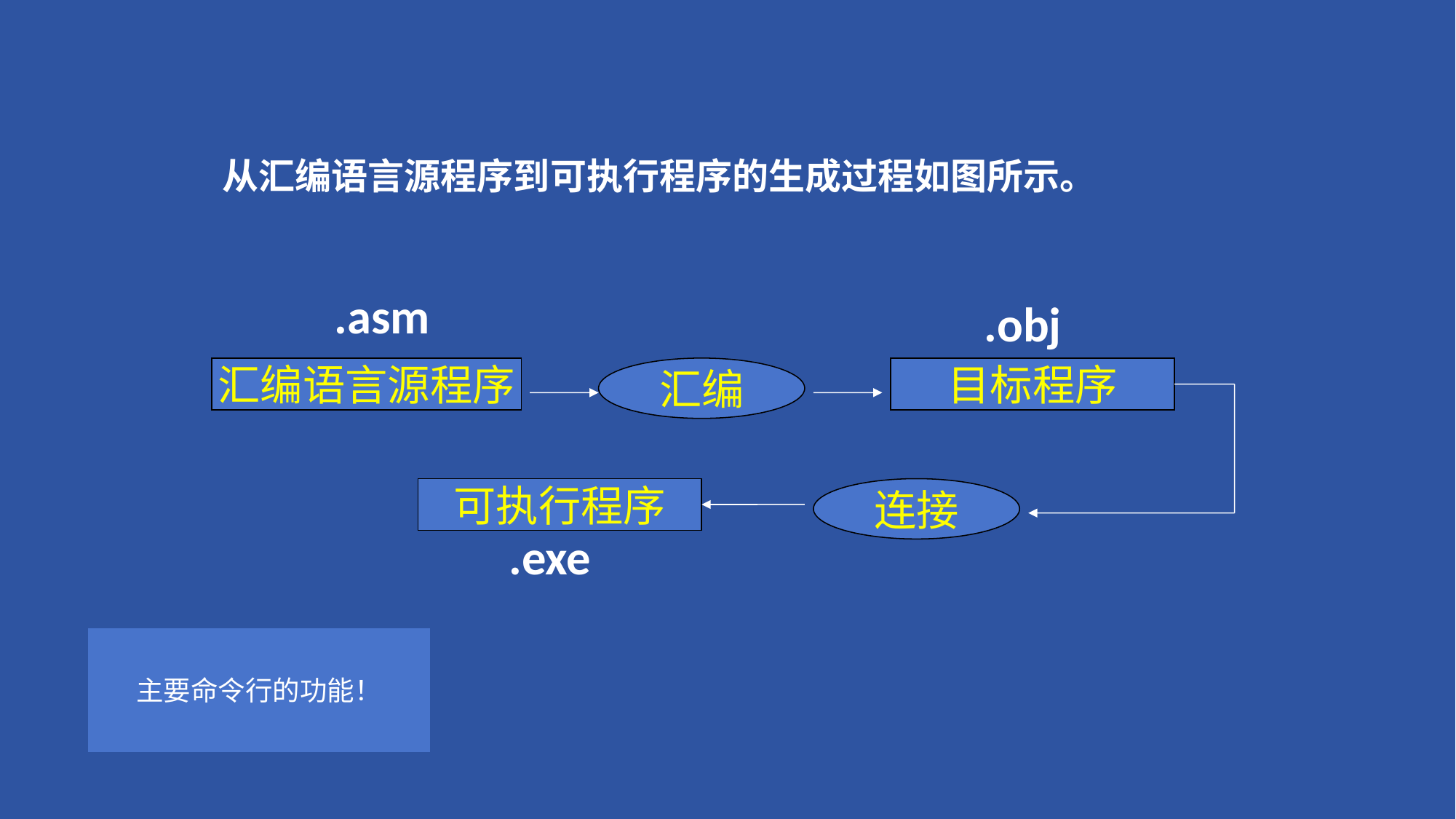

从汇编语言源程序到可执行程序的生成过程如图所示。

.asm
.obj
汇编语言源程序
汇编
目标程序

可执行程序
连接

.exe
主要命令行的功能！